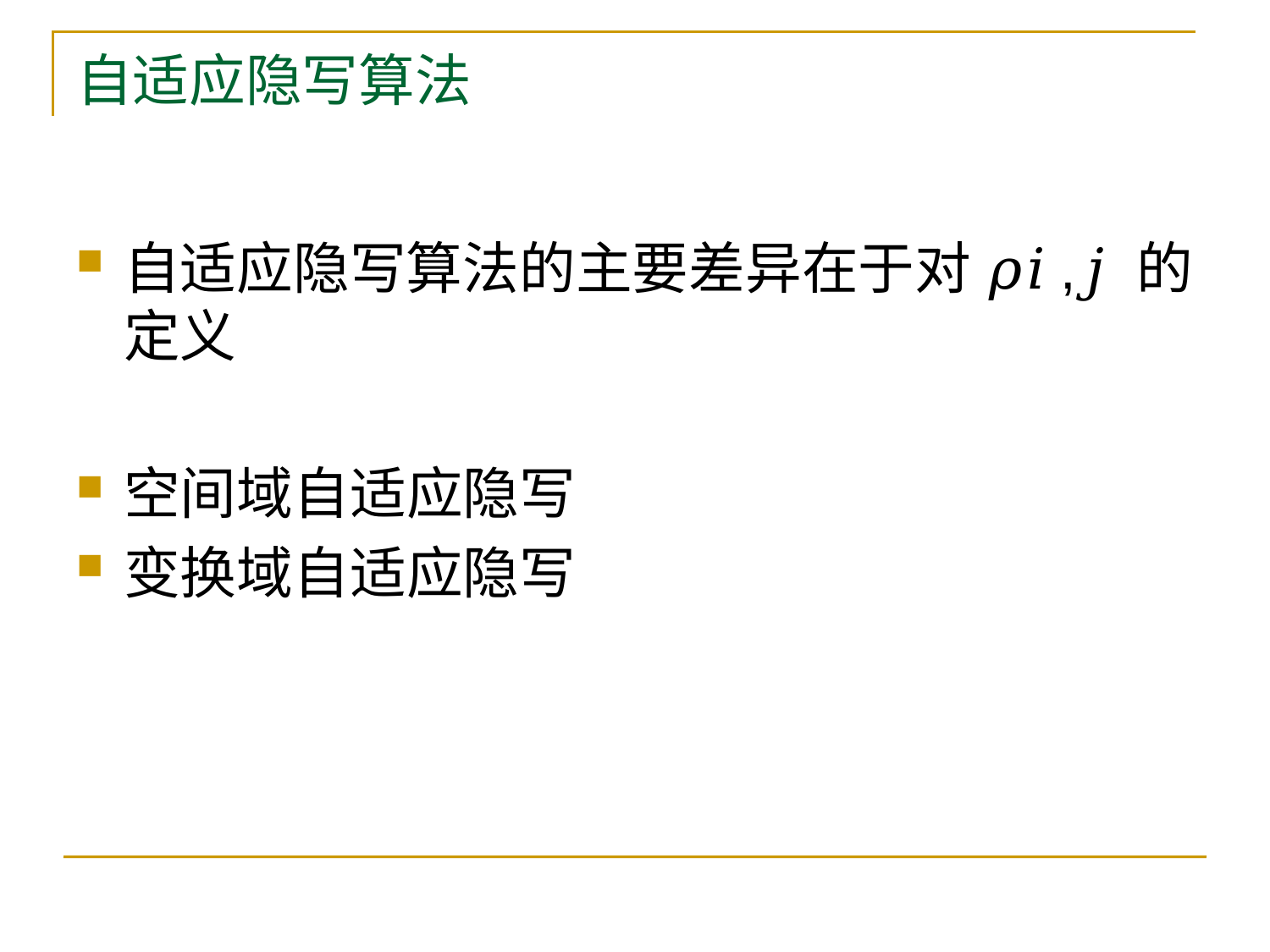

# 自适应隐写算法

自适应隐写算法的主要差异在于对 𝜌𝑖,𝑗 的定义

空间域自适应隐写
变换域自适应隐写